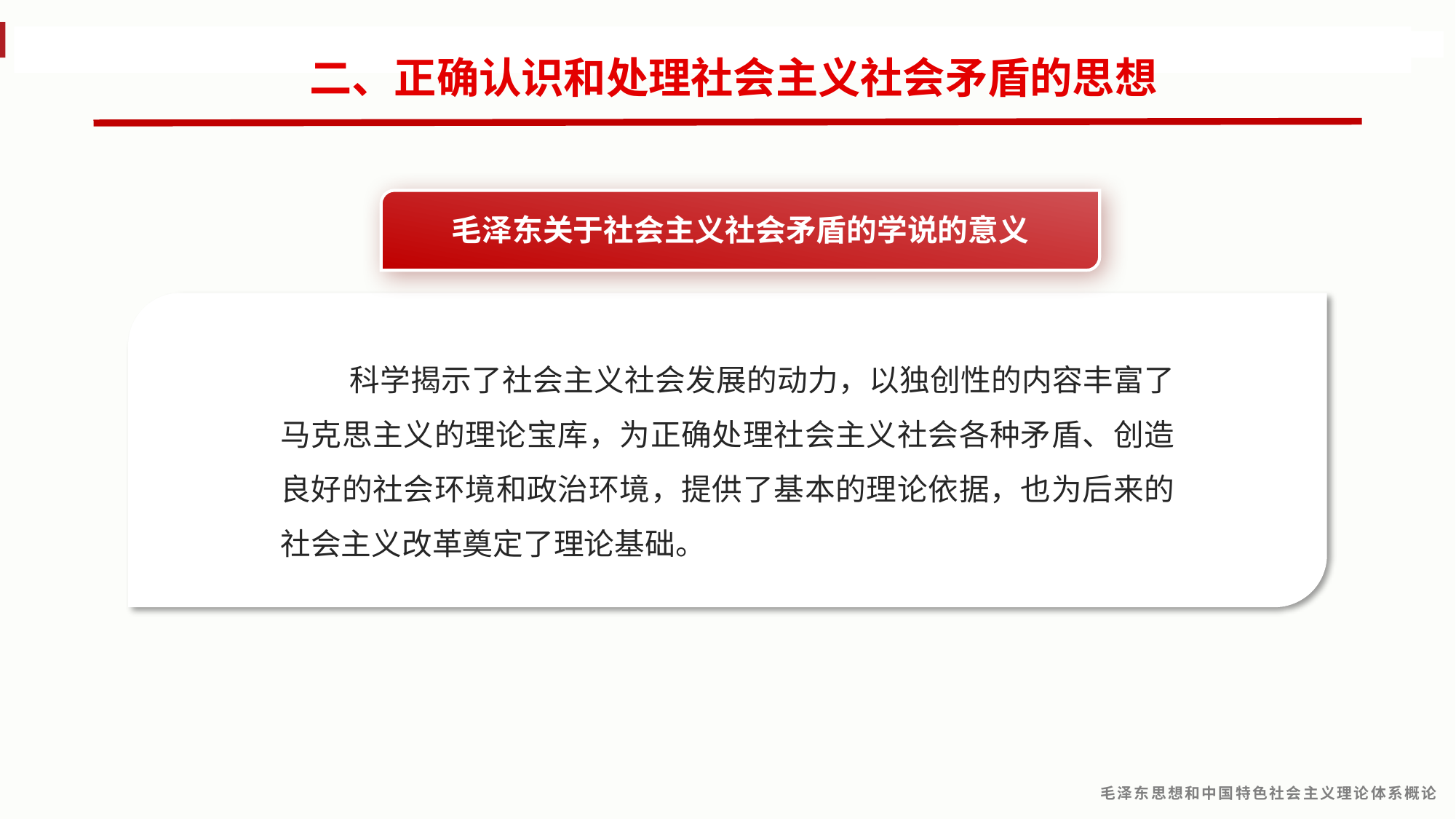

二、正确认识和处理社会主义社会矛盾的思想
第四章 社会主义建设道路初步探索的理论成果

毛泽东关于社会主义社会矛盾的学说的意义

 科学揭示了社会主义社会发展的动力，以独创性的内容丰富了马克思主义的理论宝库，为正确处理社会主义社会各种矛盾、创造良好的社会环境和政治环境，提供了基本的理论依据，也为后来的社会主义改革奠定了理论基础。